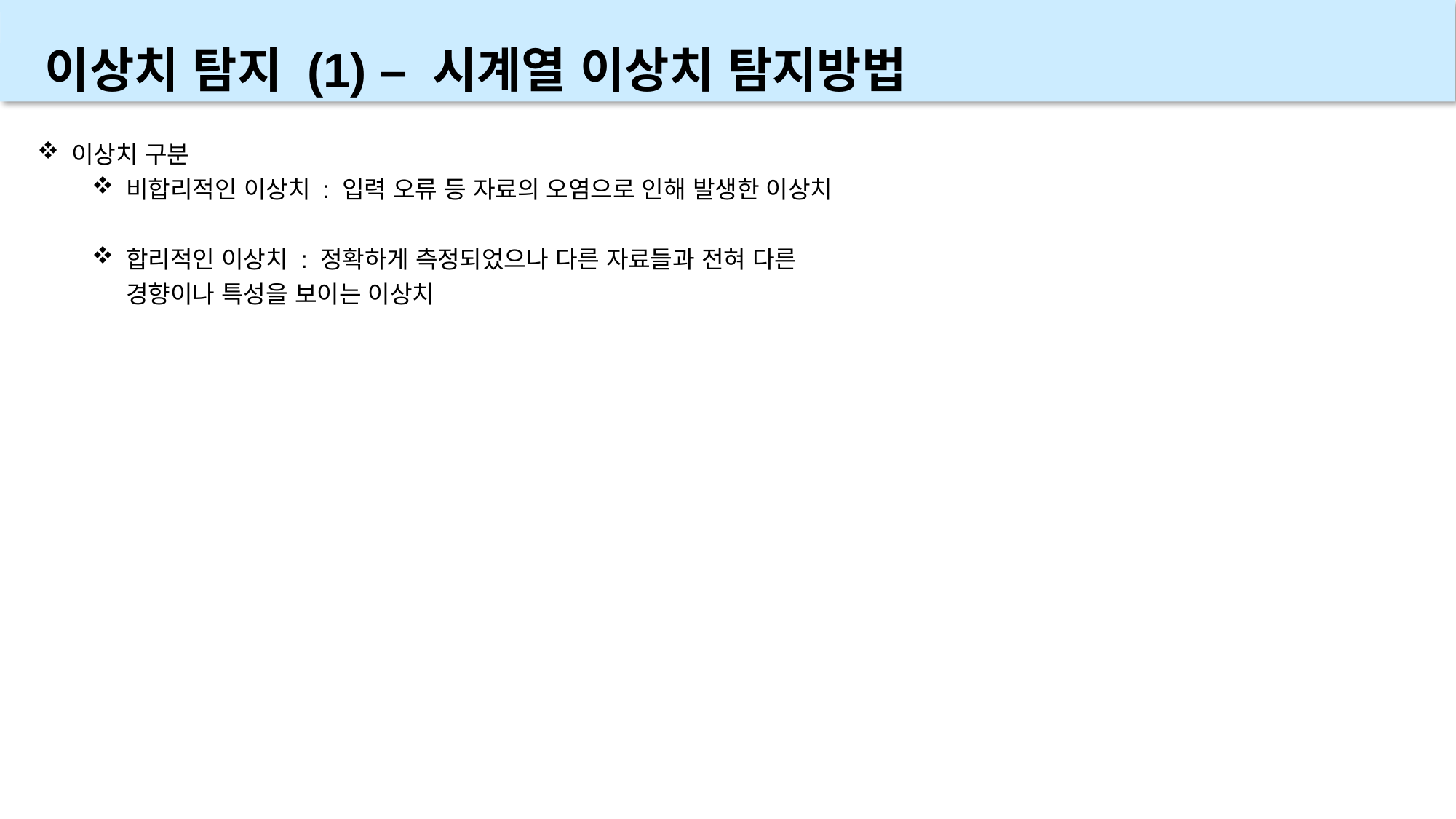

이상치 탐지 (1) – 시계열 이상치 탐지방법

이상치 구분
비합리적인 이상치 : 입력 오류 등 자료의 오염으로 인해 발생한 이상치

합리적인 이상치 : 정확하게 측정되었으나 다른 자료들과 전혀 다른 경향이나 특성을 보이는 이상치